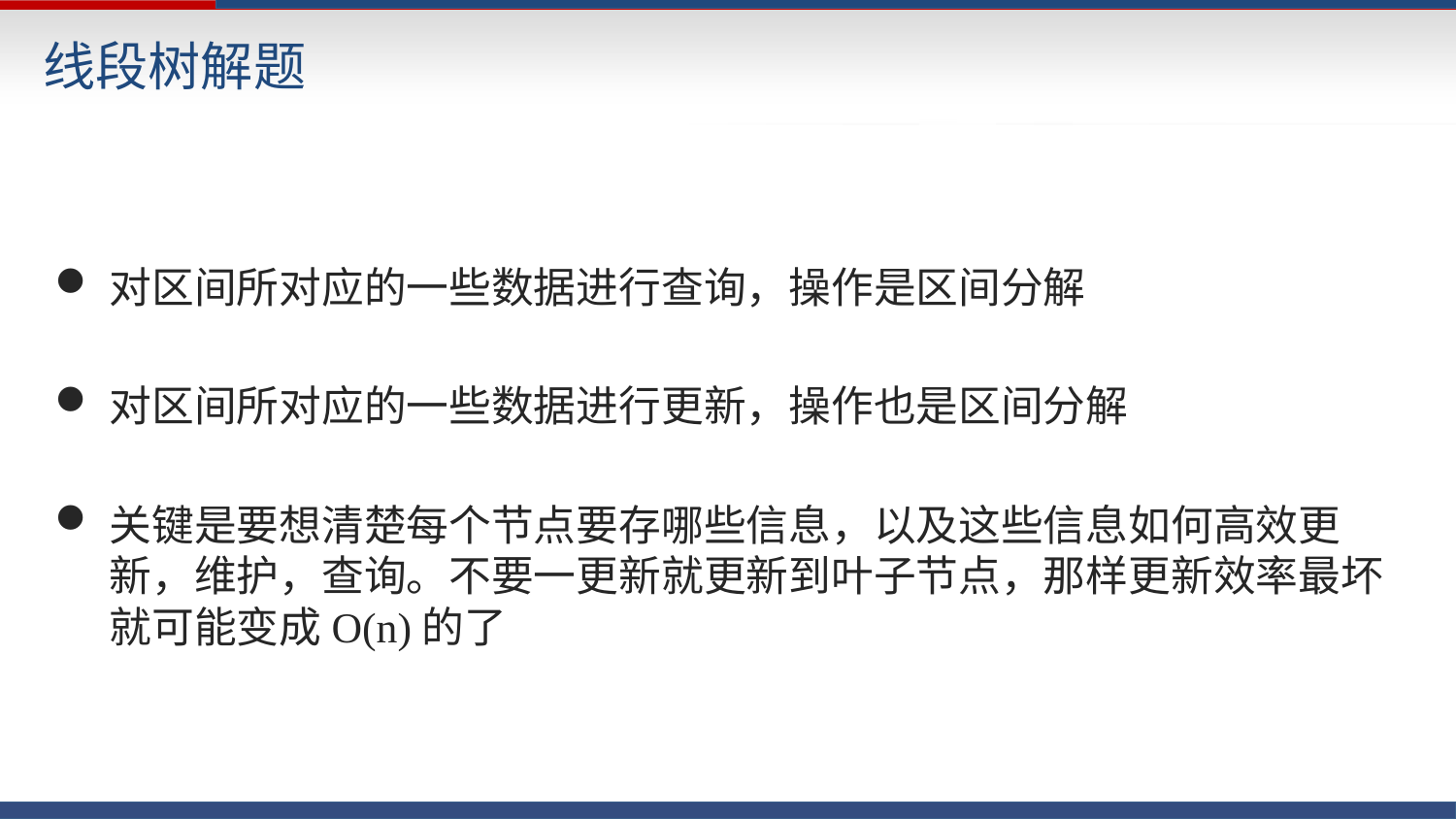

# 线段树解题

对区间所对应的一些数据进行查询，操作是区间分解

对区间所对应的一些数据进行更新，操作也是区间分解

关键是要想清楚每个节点要存哪些信息，以及这些信息如何高效更新，维护，查询。不要一更新就更新到叶子节点，那样更新效率最坏就可能变成O(n)的了